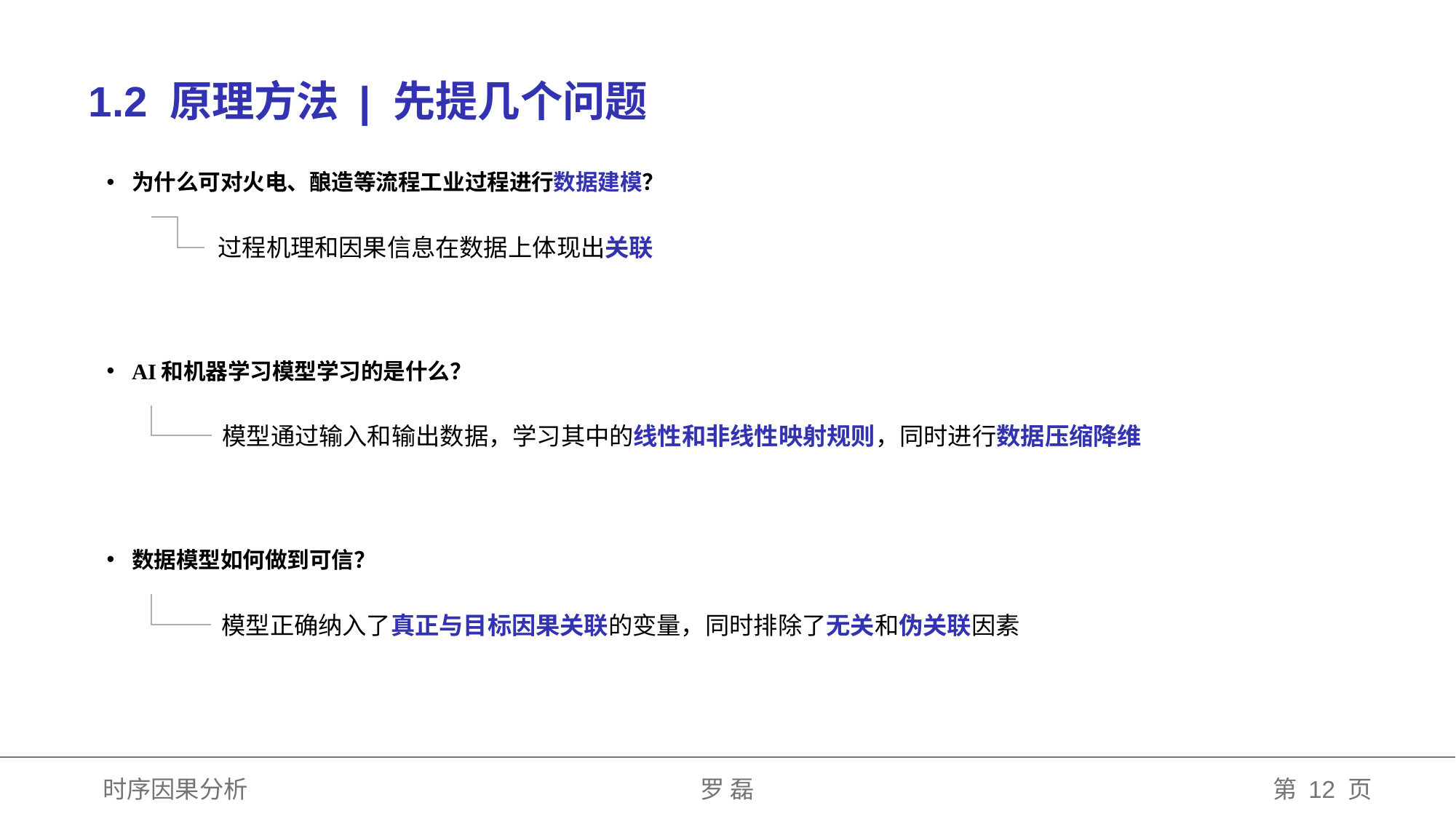

1.2 原理方法 | 先提几个问题
为什么可对火电、酿造等流程工业过程进行数据建模？

过程机理和因果信息在数据上体现出关联
AI和机器学习模型学习的是什么？

模型通过输入和输出数据，学习其中的线性和非线性映射规则，同时进行数据压缩降维
数据模型如何做到可信？

模型正确纳入了真正与目标因果关联的变量，同时排除了无关和伪关联因素